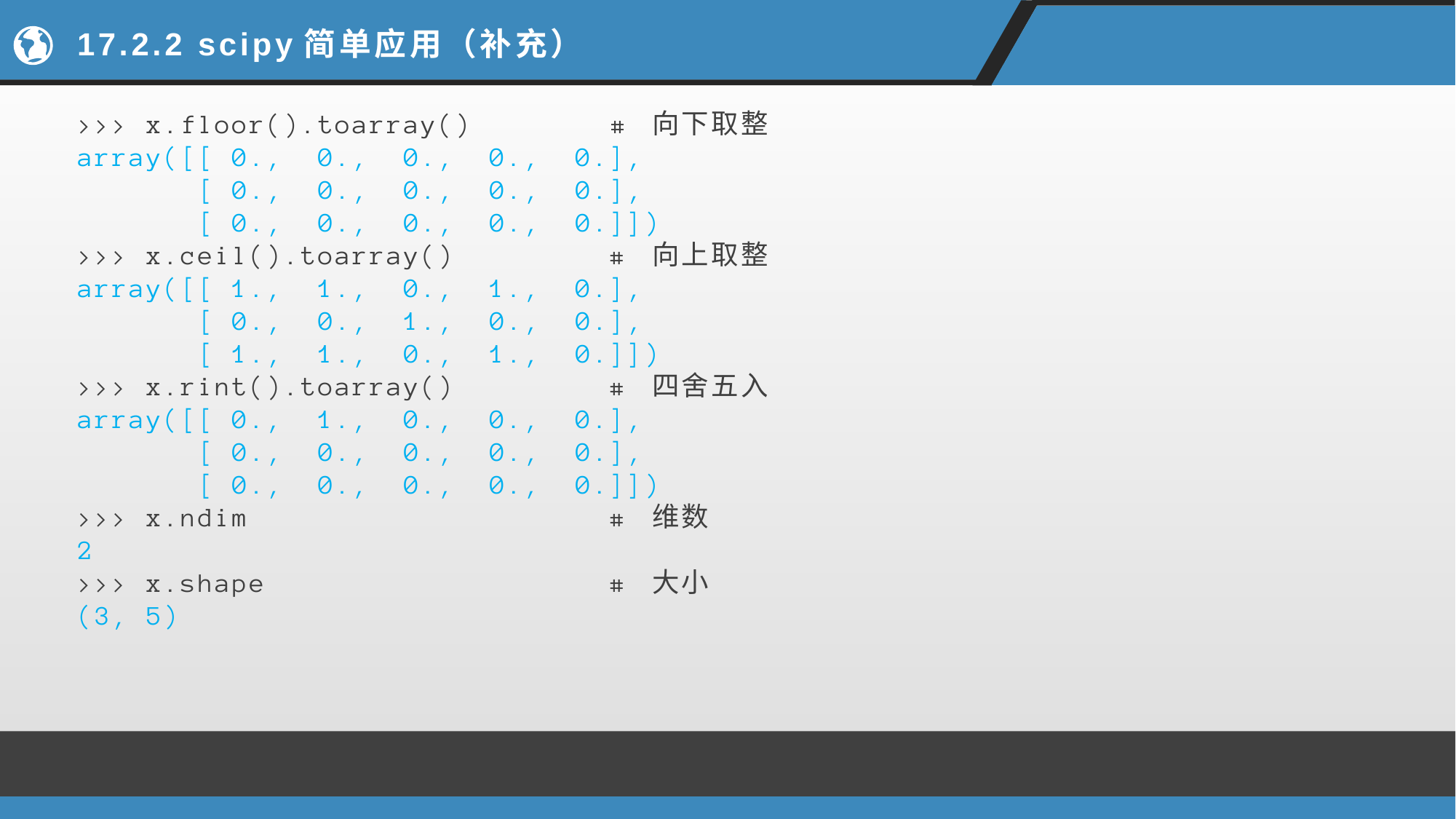

# 17.2.2 scipy简单应用（补充）

>>> x.floor().toarray()        # 向下取整
array([[ 0.,  0.,  0.,  0.,  0.],
       [ 0.,  0.,  0.,  0.,  0.],
       [ 0.,  0.,  0.,  0.,  0.]])
>>> x.ceil().toarray()         # 向上取整
array([[ 1.,  1.,  0.,  1.,  0.],
       [ 0.,  0.,  1.,  0.,  0.],
       [ 1.,  1.,  0.,  1.,  0.]])
>>> x.rint().toarray()         # 四舍五入
array([[ 0.,  1.,  0.,  0.,  0.],
       [ 0.,  0.,  0.,  0.,  0.],
       [ 0.,  0.,  0.,  0.,  0.]])
>>> x.ndim                     # 维数
2
>>> x.shape                    # 大小
(3, 5)